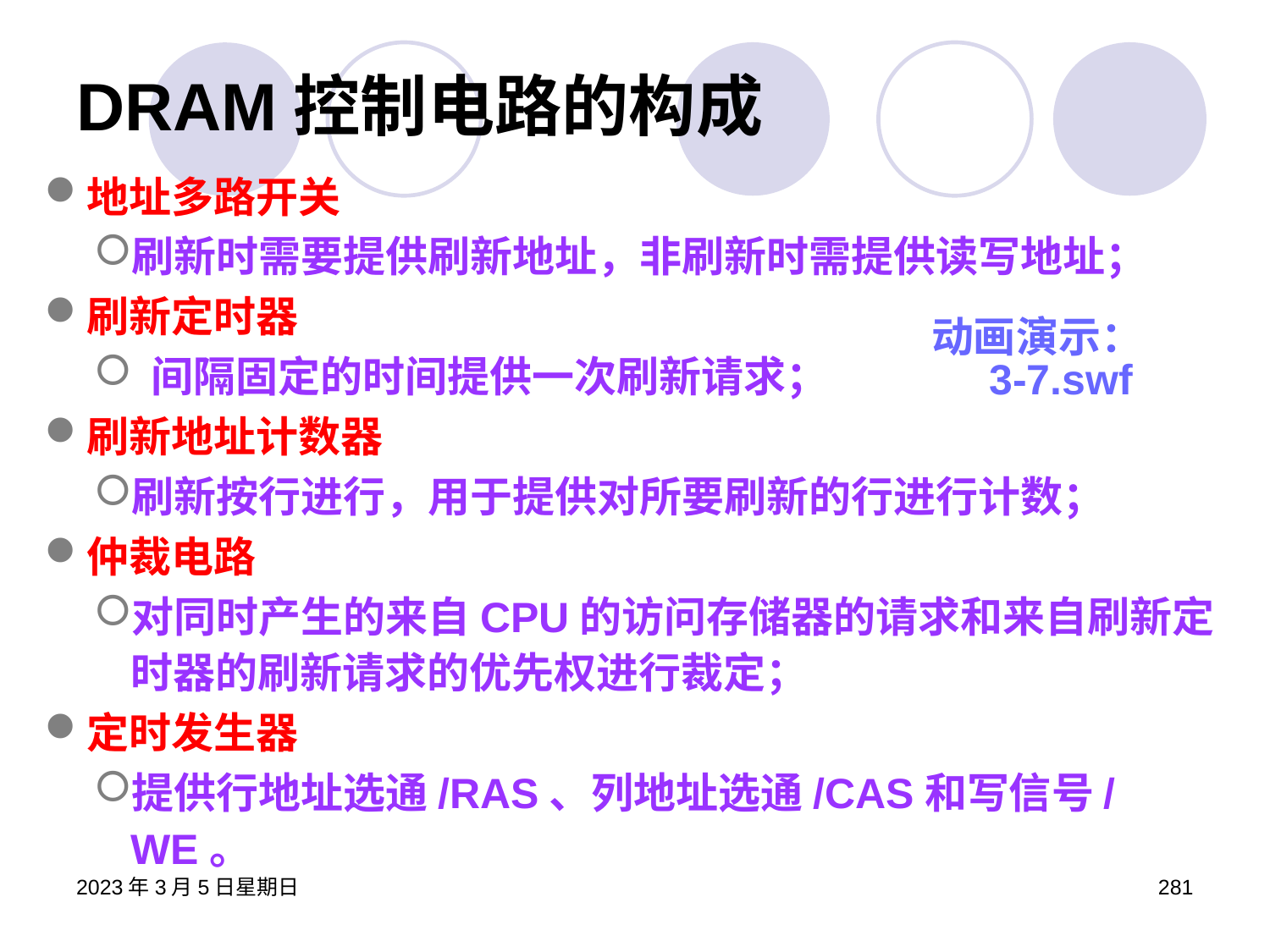

# DRAM控制电路的构成
地址多路开关
刷新时需要提供刷新地址，非刷新时需提供读写地址；
刷新定时器
 间隔固定的时间提供一次刷新请求；
刷新地址计数器
刷新按行进行，用于提供对所要刷新的行进行计数；
仲裁电路
对同时产生的来自CPU的访问存储器的请求和来自刷新定时器的刷新请求的优先权进行裁定；
定时发生器
提供行地址选通/RAS、列地址选通/CAS和写信号/WE。

动画演示：3-7.swf
2023年3月5日星期日
281